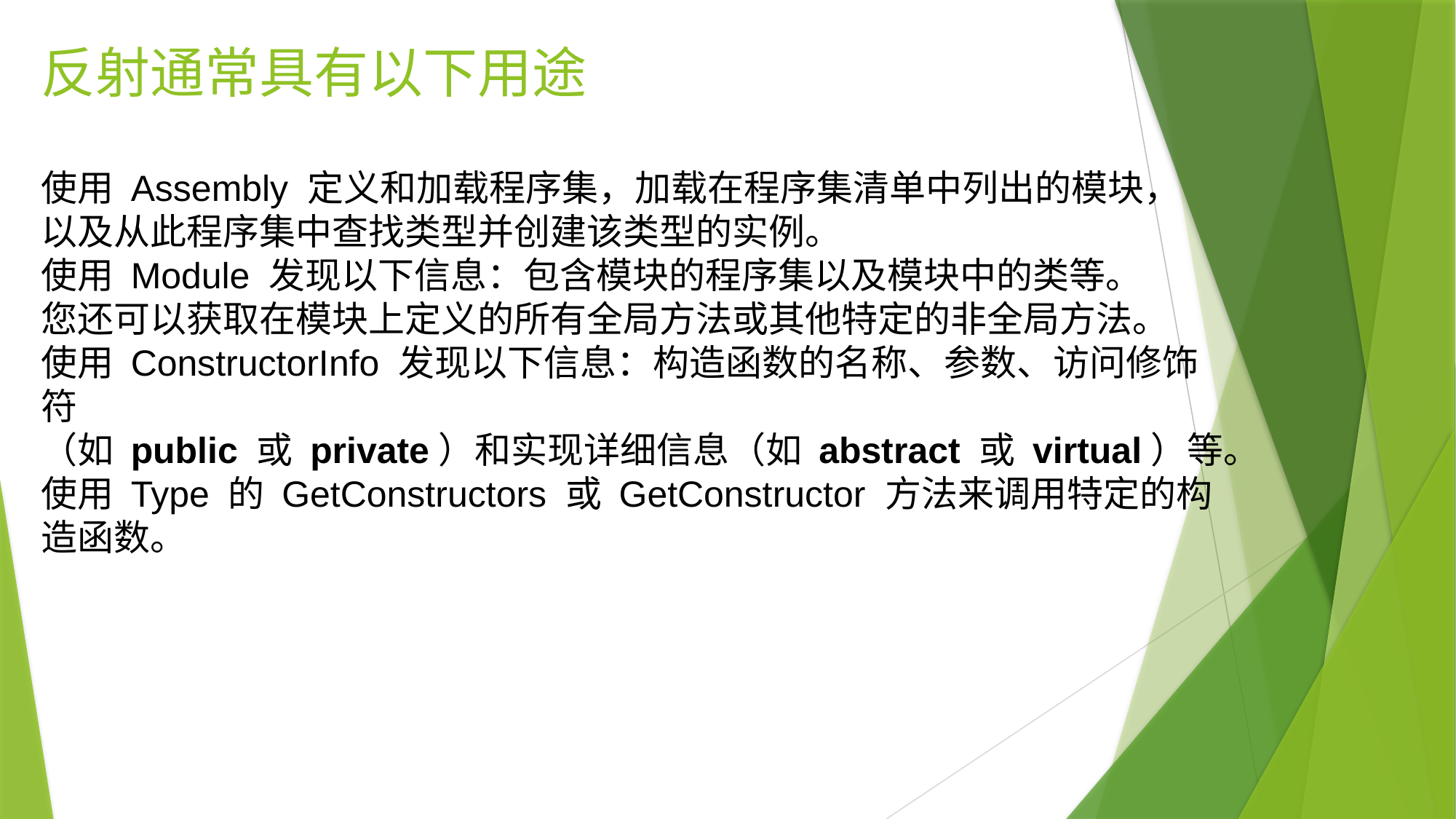

# 反射通常具有以下用途
使用 Assembly 定义和加载程序集，加载在程序集清单中列出的模块，
以及从此程序集中查找类型并创建该类型的实例。
使用 Module 发现以下信息：包含模块的程序集以及模块中的类等。
您还可以获取在模块上定义的所有全局方法或其他特定的非全局方法。
使用 ConstructorInfo 发现以下信息：构造函数的名称、参数、访问修饰符
（如 public 或 private）和实现详细信息（如 abstract 或 virtual）等。
使用 Type 的 GetConstructors 或 GetConstructor 方法来调用特定的构造函数。